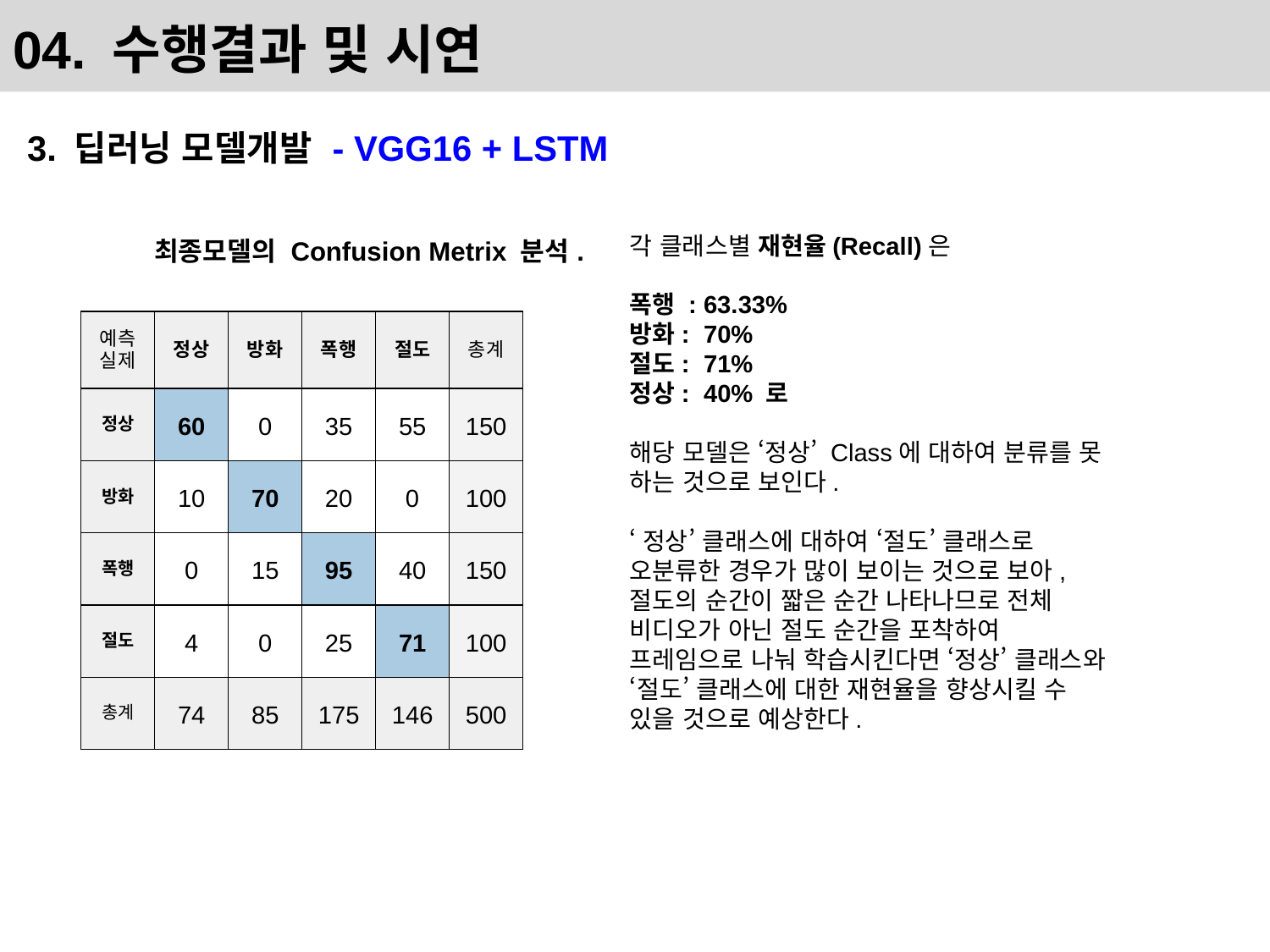

# 04. 수행결과 및 시연
3. 딥러닝 모델개발 - VGG16 + LSTM

	최종모델의 Confusion Metrix 분석.

각 클래스별 재현율(Recall)은

폭행 : 63.33%
방화:  70%
절도:  71%
정상:  40% 로

해당 모델은 ‘정상’ Class에 대하여 분류를 못 하는 것으로 보인다.

‘정상’ 클래스에 대하여 ‘절도’ 클래스로 오분류한 경우가 많이 보이는 것으로 보아, 절도의 순간이 짧은 순간 나타나므로 전체 비디오가 아닌 절도 순간을 포착하여 프레임으로 나눠 학습시킨다면 ‘정상’ 클래스와 ‘절도’ 클래스에 대한 재현율을 향상시킬 수 있을 것으로 예상한다.
| 예측 실제 | 정상 | 방화 | 폭행 | 절도 | 총계 |
| --- | --- | --- | --- | --- | --- |
| 정상 | 60 | 0 | 35 | 55 | 150 |
| 방화 | 10 | 70 | 20 | 0 | 100 |
| 폭행 | 0 | 15 | 95 | 40 | 150 |
| 절도 | 4 | 0 | 25 | 71 | 100 |
| 총계 | 74 | 85 | 175 | 146 | 500 |